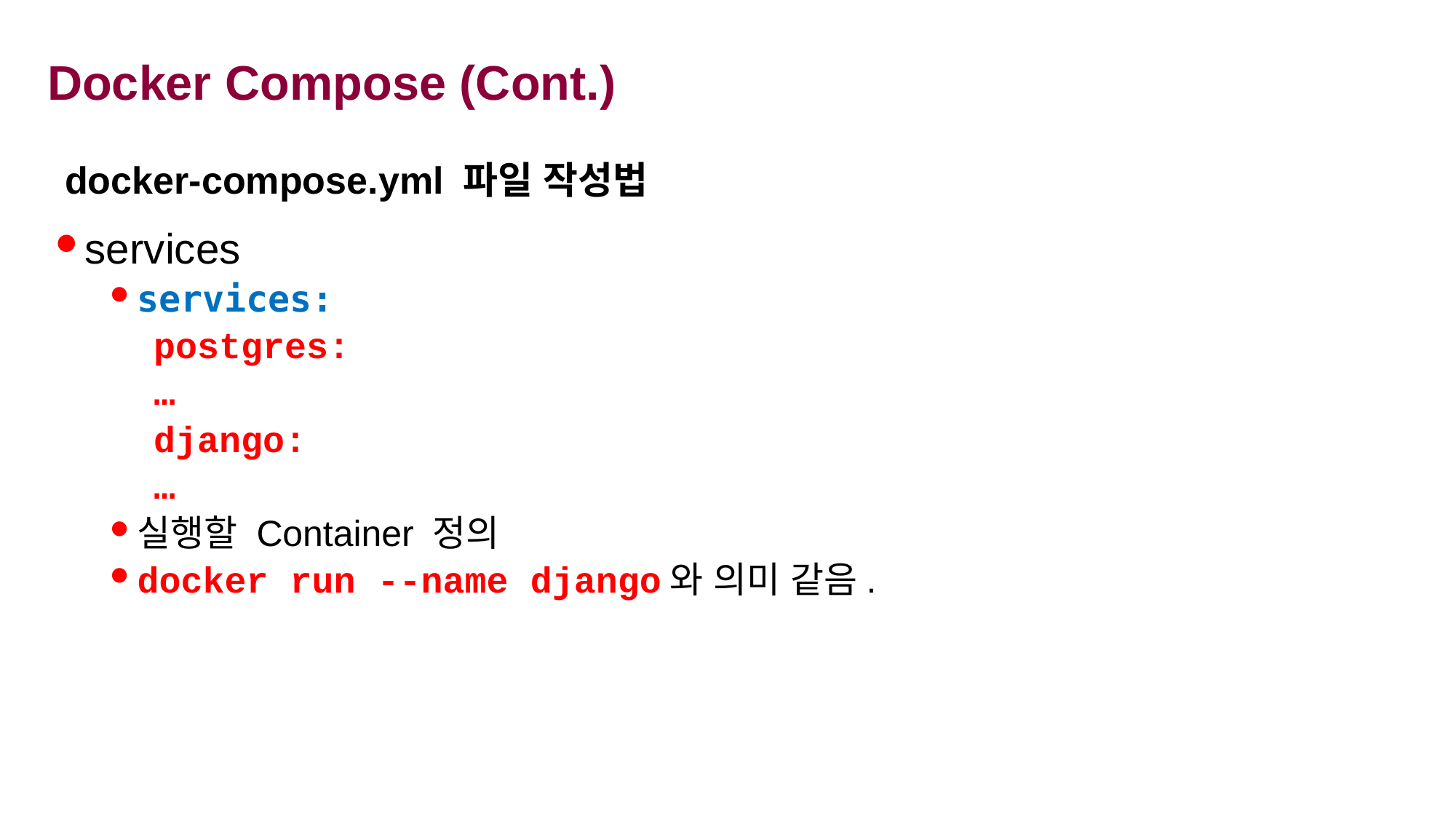

# Docker Compose (Cont.)
docker-compose.yml 파일 작성법
services
services:
  postgres:
  …
  django:
  …
실행할 Container 정의
docker run --name django와 의미 같음.